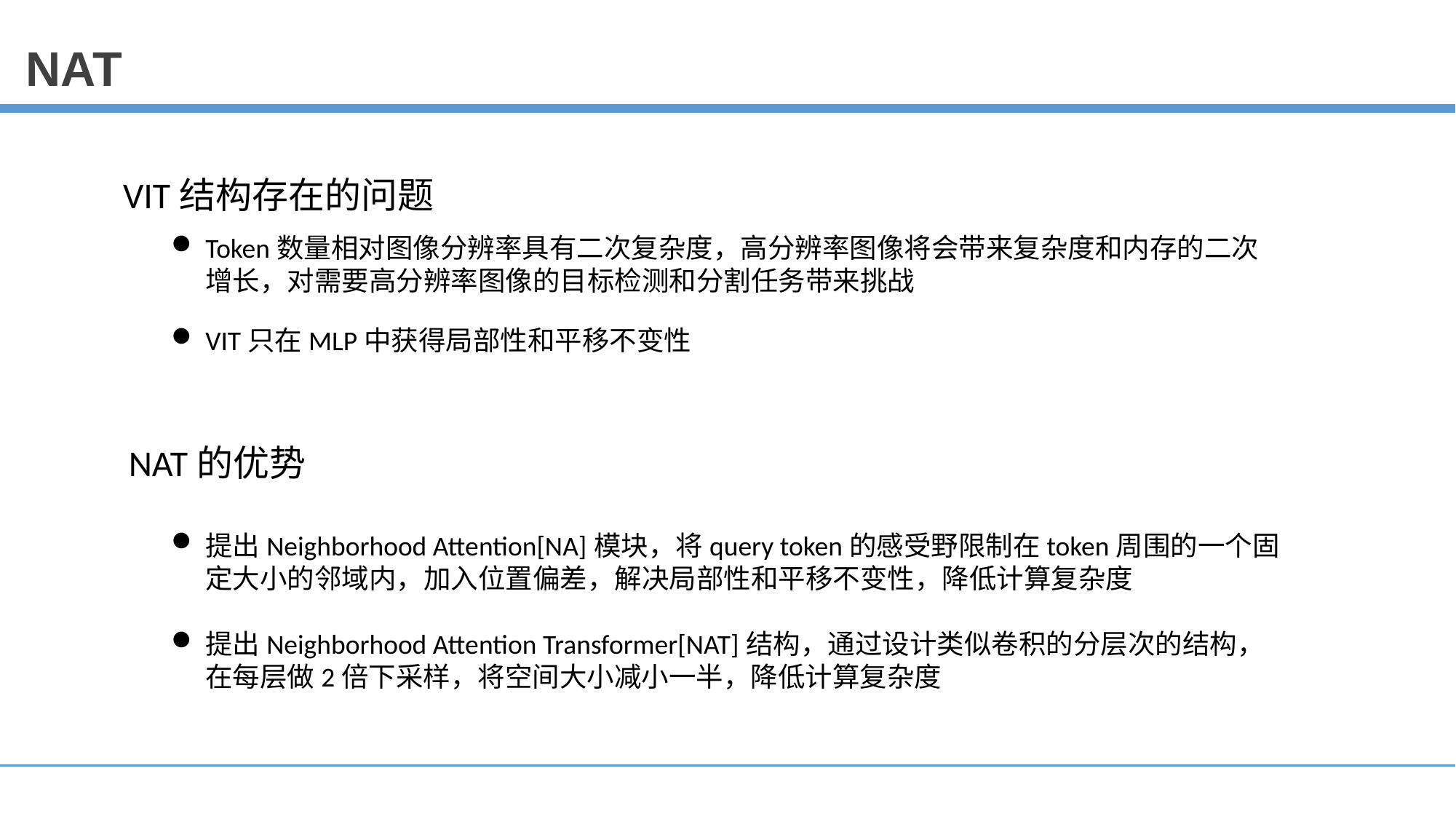

NAT
VIT结构存在的问题
Token数量相对图像分辨率具有二次复杂度，高分辨率图像将会带来复杂度和内存的二次增长，对需要高分辨率图像的目标检测和分割任务带来挑战
VIT只在MLP中获得局部性和平移不变性
NAT的优势
提出Neighborhood Attention[NA]模块，将query token的感受野限制在token周围的一个固定大小的邻域内，加入位置偏差，解决局部性和平移不变性，降低计算复杂度
提出Neighborhood Attention Transformer[NAT]结构，通过设计类似卷积的分层次的结构，在每层做2倍下采样，将空间大小减小一半，降低计算复杂度